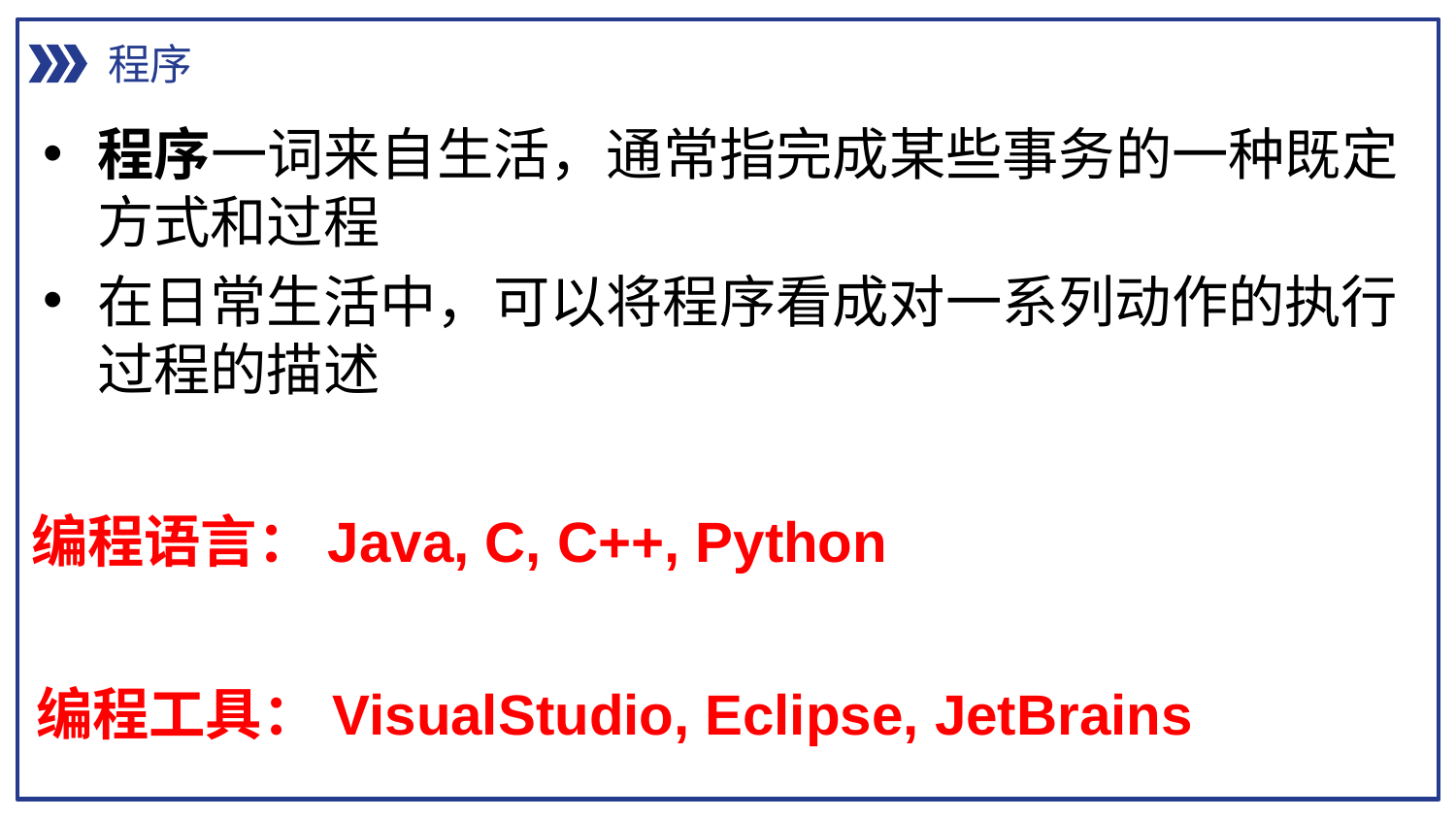

程序

程序一词来自生活，通常指完成某些事务的一种既定方式和过程
在日常生活中，可以将程序看成对一系列动作的执行过程的描述
编程语言：Java, C, C++, Python
编程工具：VisualStudio, Eclipse, JetBrains